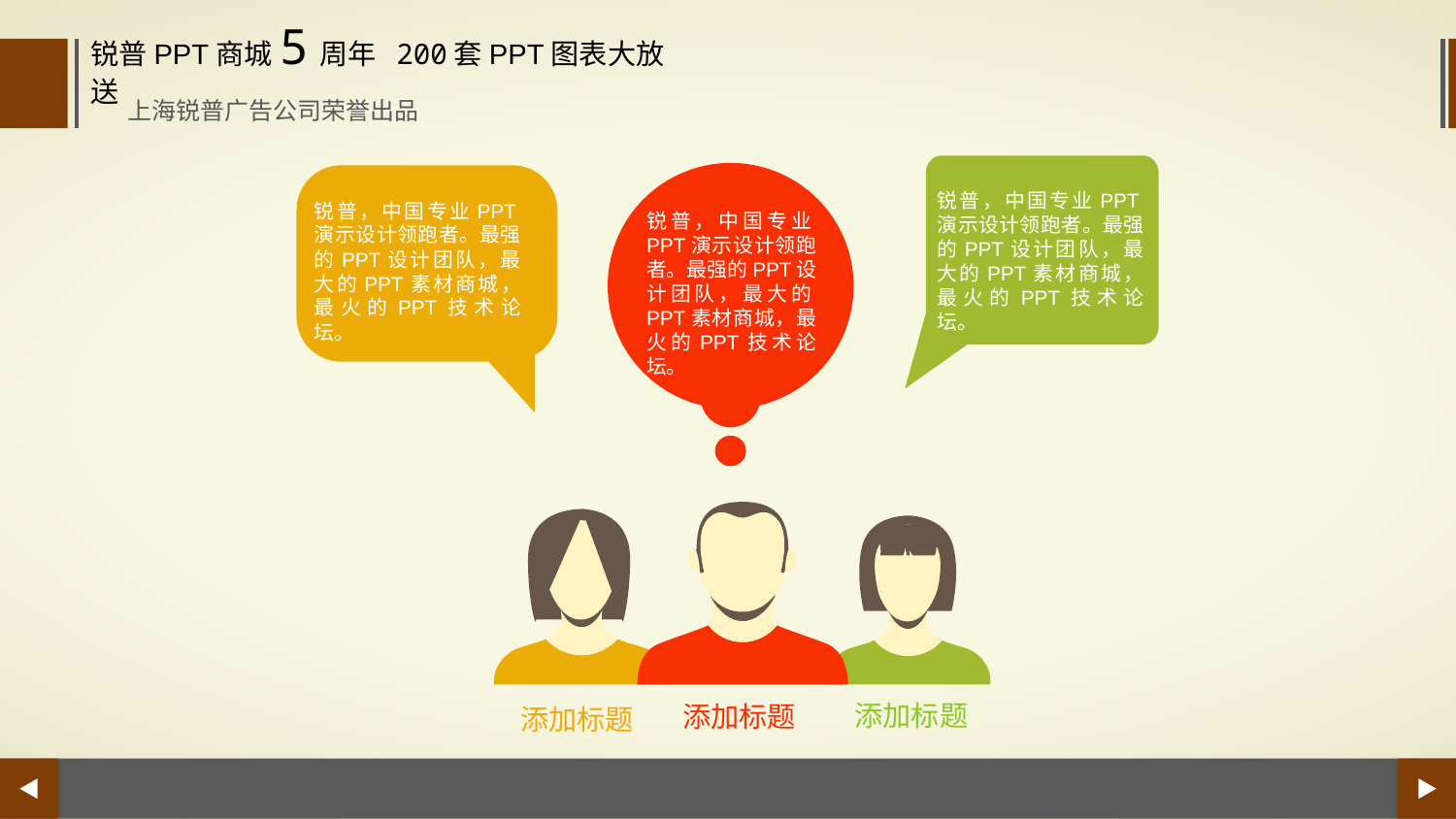

锐普PPT商城5周年  200套PPT图表大放送

上海锐普广告公司荣誉出品

锐普，中国专业PPT演示设计领跑者。最强的PPT设计团队，最大的PPT素材商城，最火的PPT技术论坛。
锐普，中国专业PPT演示设计领跑者。最强的PPT设计团队，最大的PPT素材商城，最火的PPT技术论坛。
锐普，中国专业PPT演示设计领跑者。最强的PPT设计团队，最大的PPT素材商城，最火的PPT技术论坛。

添加标题
添加标题
添加标题